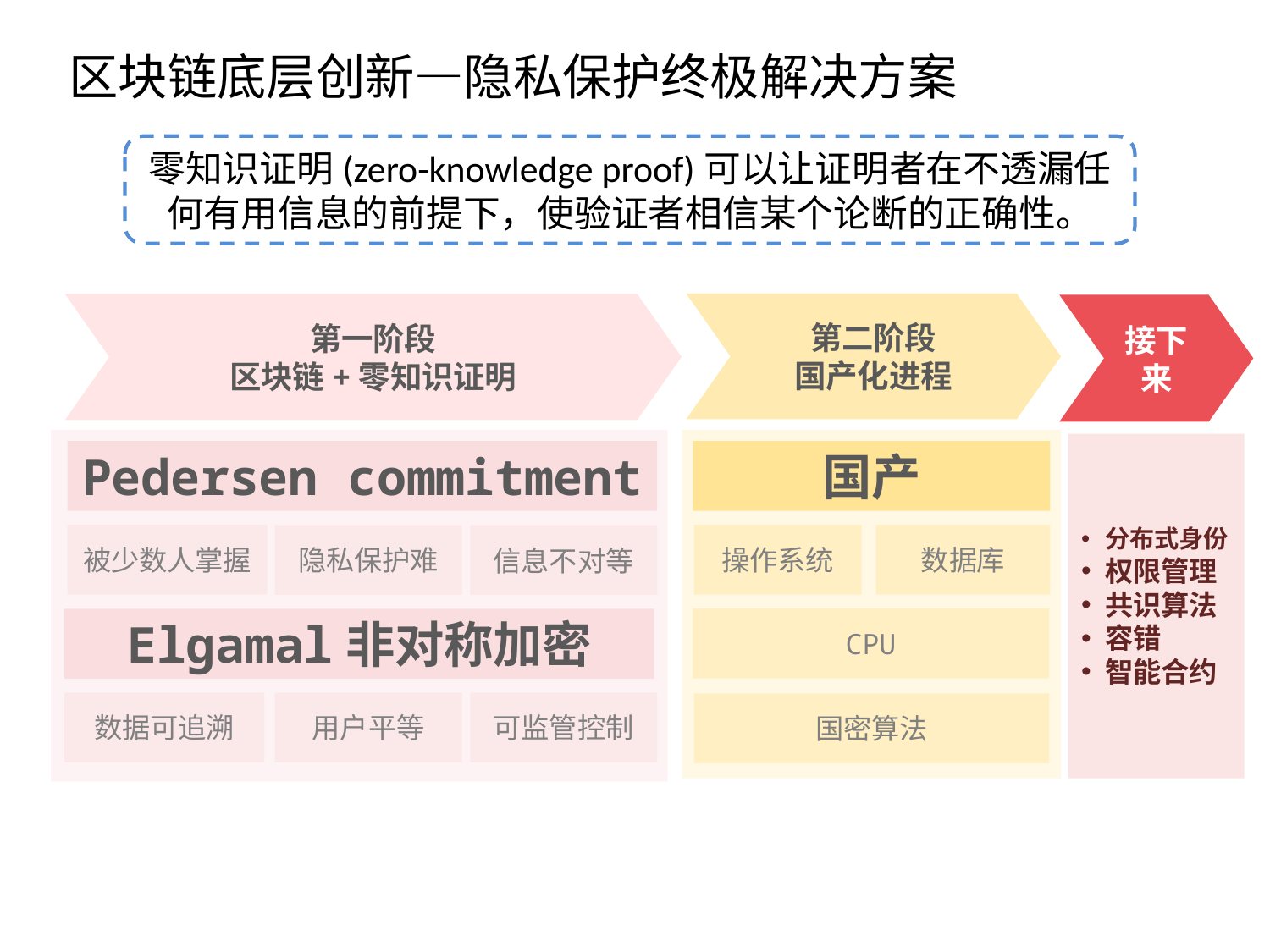

区块链底层创新—隐私保护终极解决方案
零知识证明(zero-knowledge proof)可以让证明者在不透漏任何有用信息的前提下，使验证者相信某个论断的正确性。
点击添加文本
第二阶段
国产化进程
第一阶段
区块链+零知识证明
接下来
点击添加文本

分布式身份
权限管理
共识算法
容错
智能合约
Pedersen commitment
国产
被少数人掌握
操作系统
数据库
隐私保护难
信息不对等
点击添加文本
CPU
Elgamal非对称加密
数据可追溯
用户平等
可监管控制
国密算法
点击添加文本